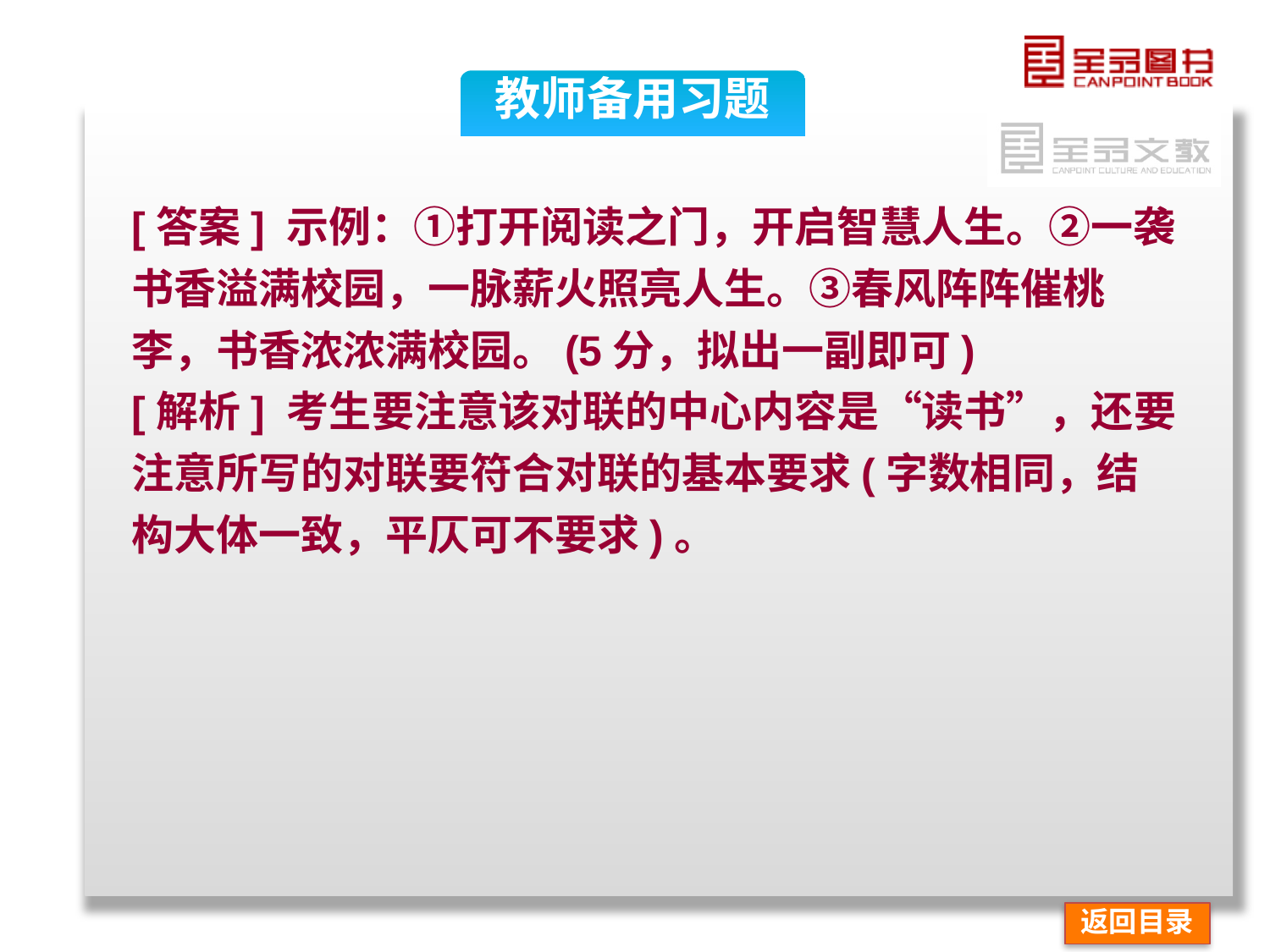

教师备用习题
[答案] 示例：①打开阅读之门，开启智慧人生。②一袭书香溢满校园，一脉薪火照亮人生。③春风阵阵催桃李，书香浓浓满校园。(5分，拟出一副即可)
[解析] 考生要注意该对联的中心内容是“读书”，还要注意所写的对联要符合对联的基本要求(字数相同，结构大体一致，平仄可不要求)。
返回目录